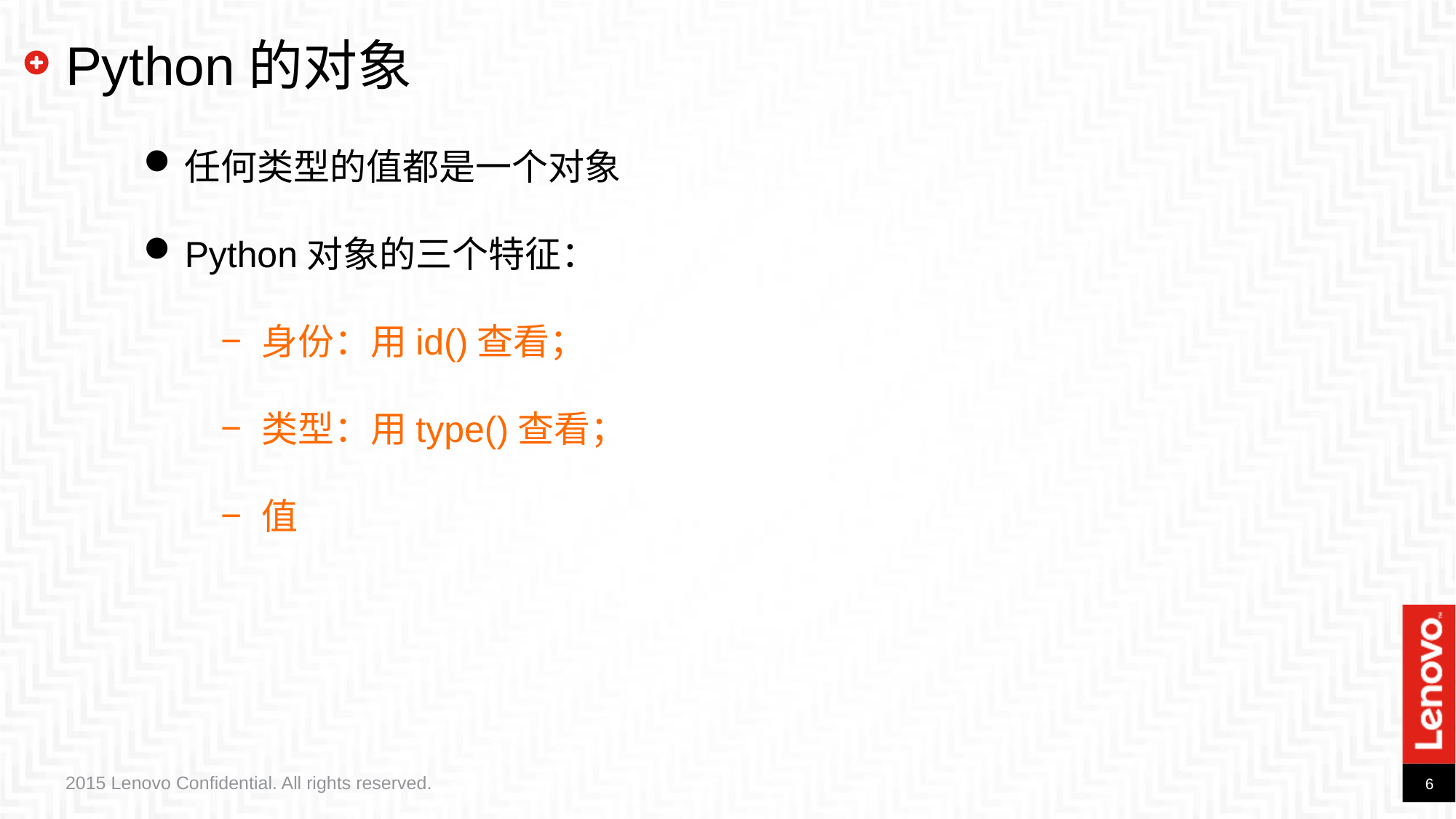

# Python的对象
任何类型的值都是一个对象
Python对象的三个特征：
身份：用id()查看；
类型：用type()查看；
值
2015 Lenovo Confidential. All rights reserved.